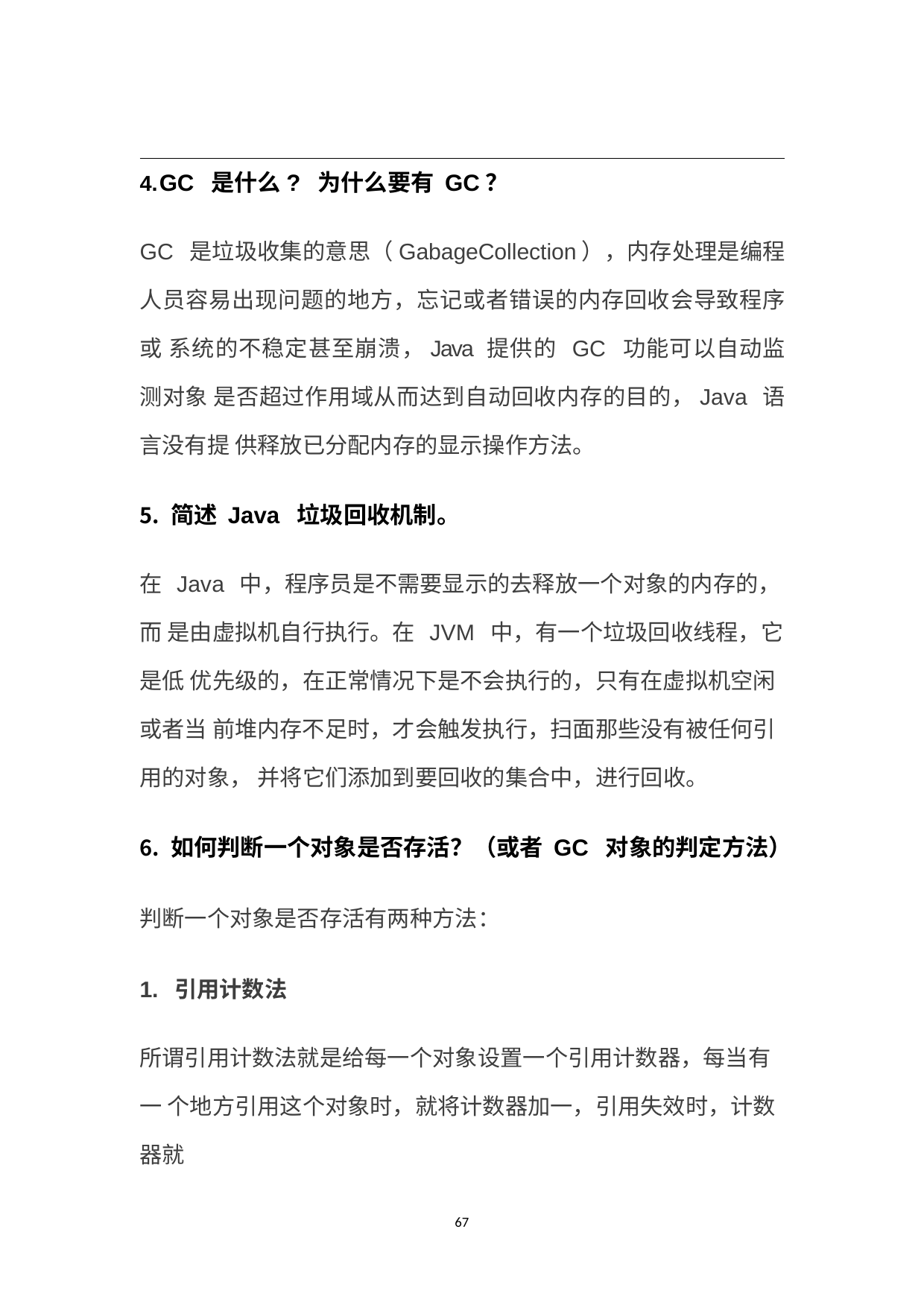

GC 是什么? 为什么要有 GC？
GC 是垃圾收集的意思（GabageCollection），内存处理是编程 人员容易出现问题的地方，忘记或者错误的内存回收会导致程序或 系统的不稳定甚至崩溃，Java 提供的 GC 功能可以自动监测对象 是否超过作用域从而达到自动回收内存的目的，Java 语言没有提 供释放已分配内存的显示操作方法。

简述 Java 垃圾回收机制。
在 Java 中，程序员是不需要显示的去释放一个对象的内存的，而 是由虚拟机自行执行。在 JVM 中，有一个垃圾回收线程，它是低 优先级的，在正常情况下是不会执行的，只有在虚拟机空闲或者当 前堆内存不足时，才会触发执行，扫面那些没有被任何引用的对象， 并将它们添加到要回收的集合中，进行回收。

如何判断一个对象是否存活？（或者 GC 对象的判定方法）

判断一个对象是否存活有两种方法：

1. 引用计数法
所谓引用计数法就是给每一个对象设置一个引用计数器，每当有一 个地方引用这个对象时，就将计数器加一，引用失效时，计数器就
67